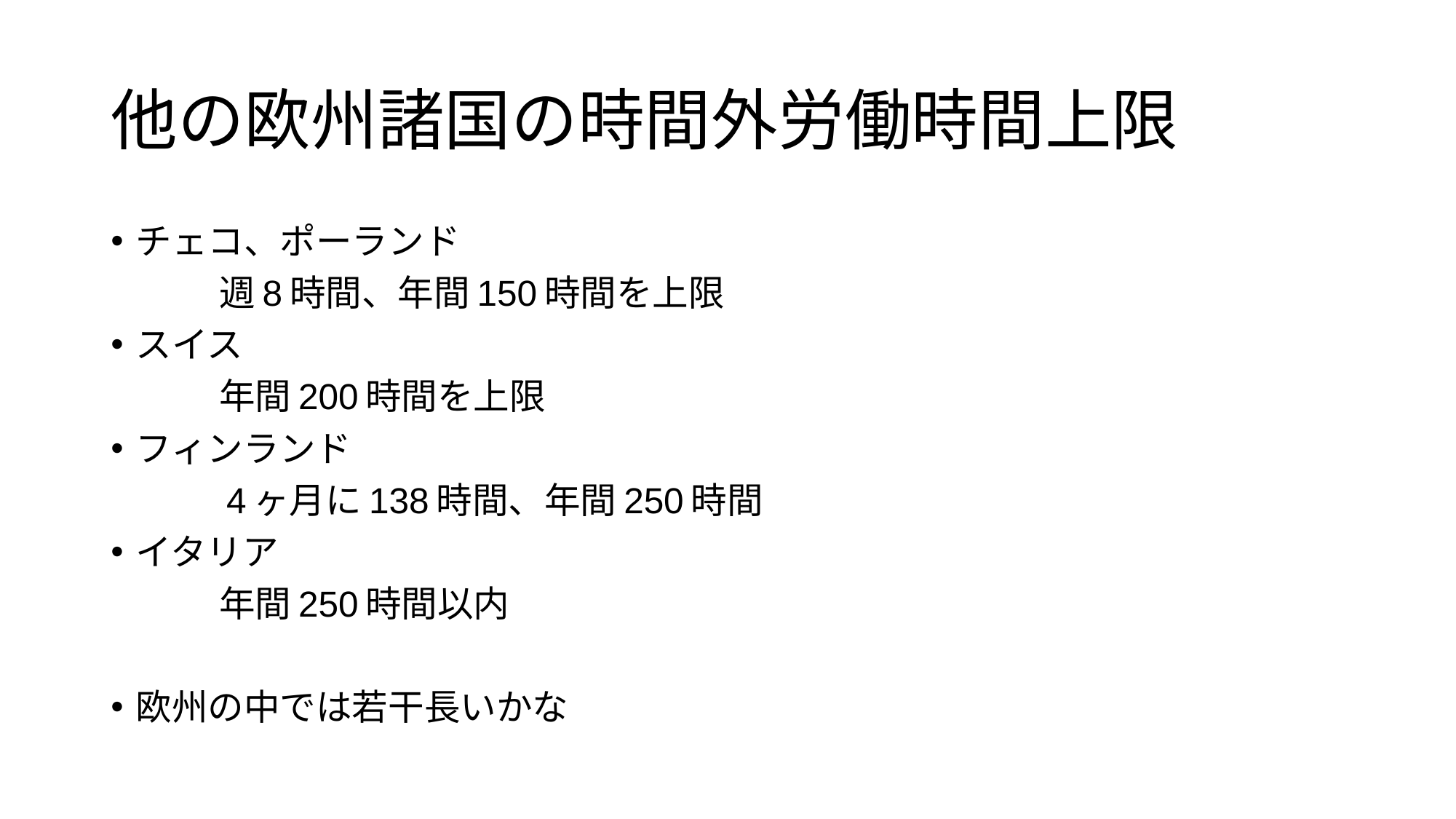

# 他の欧州諸国の時間外労働時間上限
チェコ、ポーランド
　　　週8時間、年間150時間を上限
スイス
　　　年間200時間を上限
フィンランド
　　　4ヶ月に138時間、年間250時間
イタリア
　　　年間250時間以内

欧州の中では若干長いかな